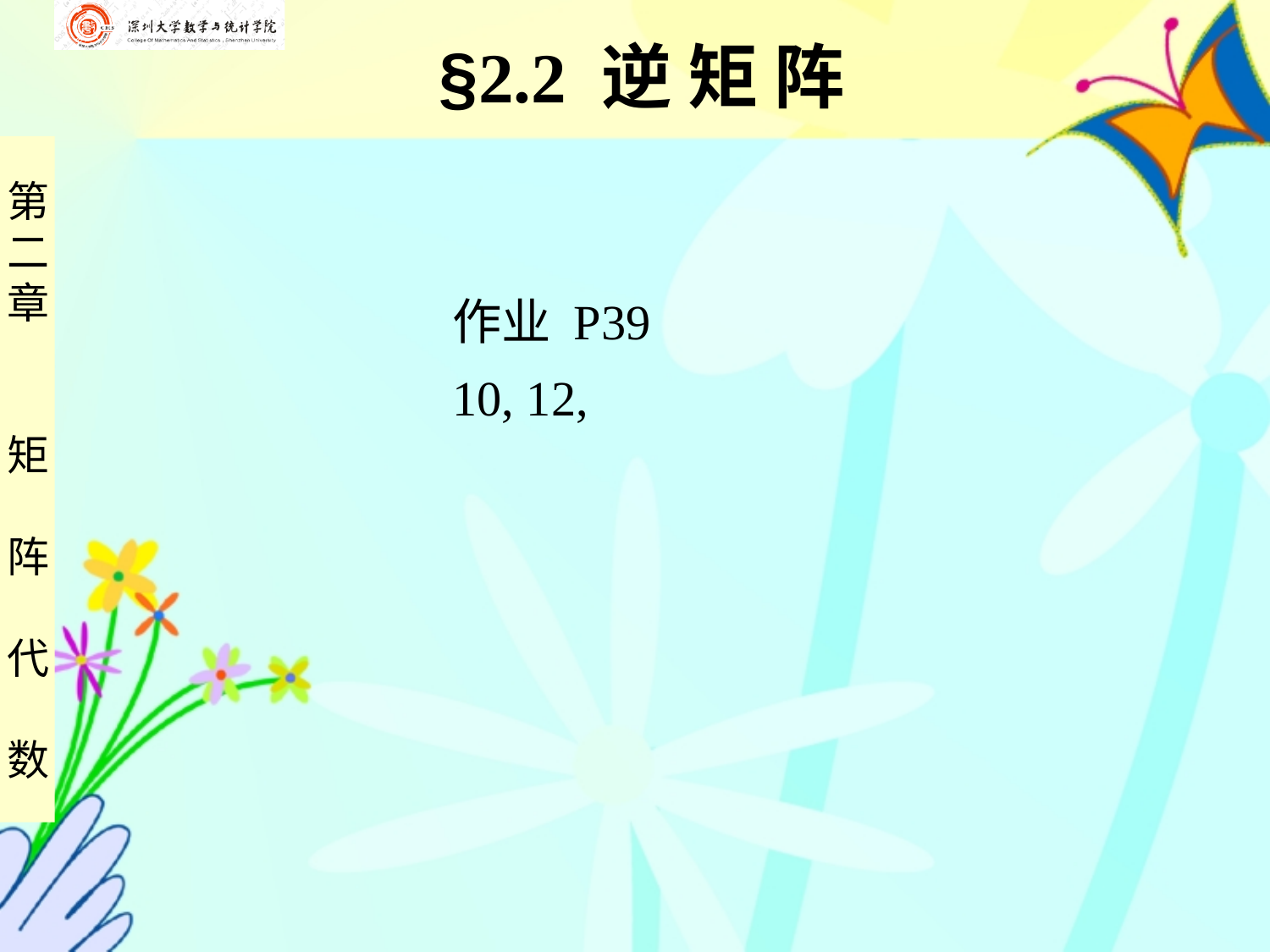

§2.2 逆 矩 阵
作业 P39
10, 12,